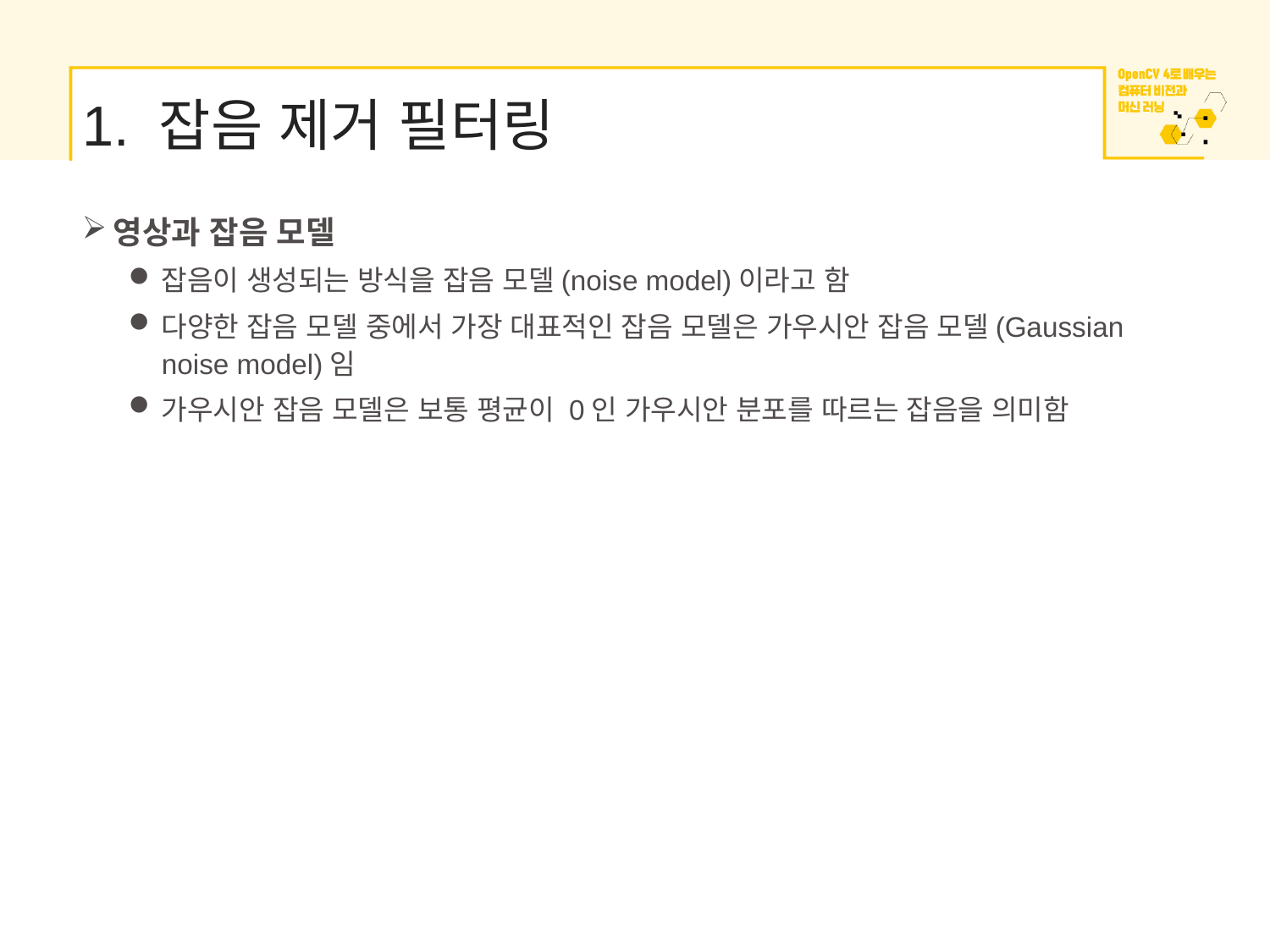

# 1. 잡음 제거 필터링
영상과 잡음 모델
잡음이 생성되는 방식을 잡음 모델(noise model)이라고 함
다양한 잡음 모델 중에서 가장 대표적인 잡음 모델은 가우시안 잡음 모델(Gaussian noise model)임
가우시안 잡음 모델은 보통 평균이 0인 가우시안 분포를 따르는 잡음을 의미함